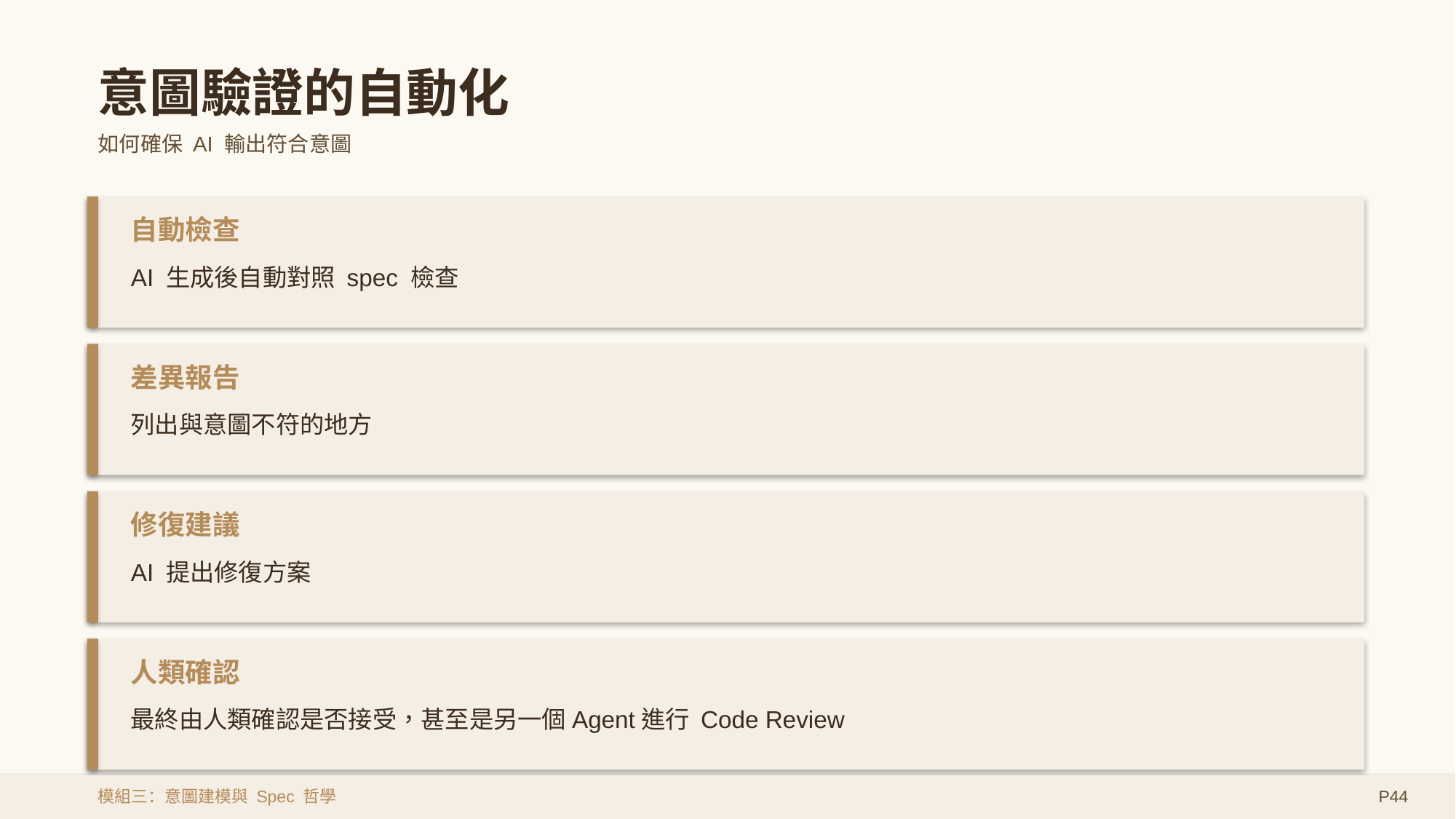

意圖驗證的自動化
如何確保 AI 輸出符合意圖

自動檢查
AI 生成後自動對照 spec 檢查

差異報告
列出與意圖不符的地方

修復建議
AI 提出修復方案

人類確認
最終由人類確認是否接受，甚至是另一個Agent進行 Code Review

模組三：意圖建模與 Spec 哲學
P44